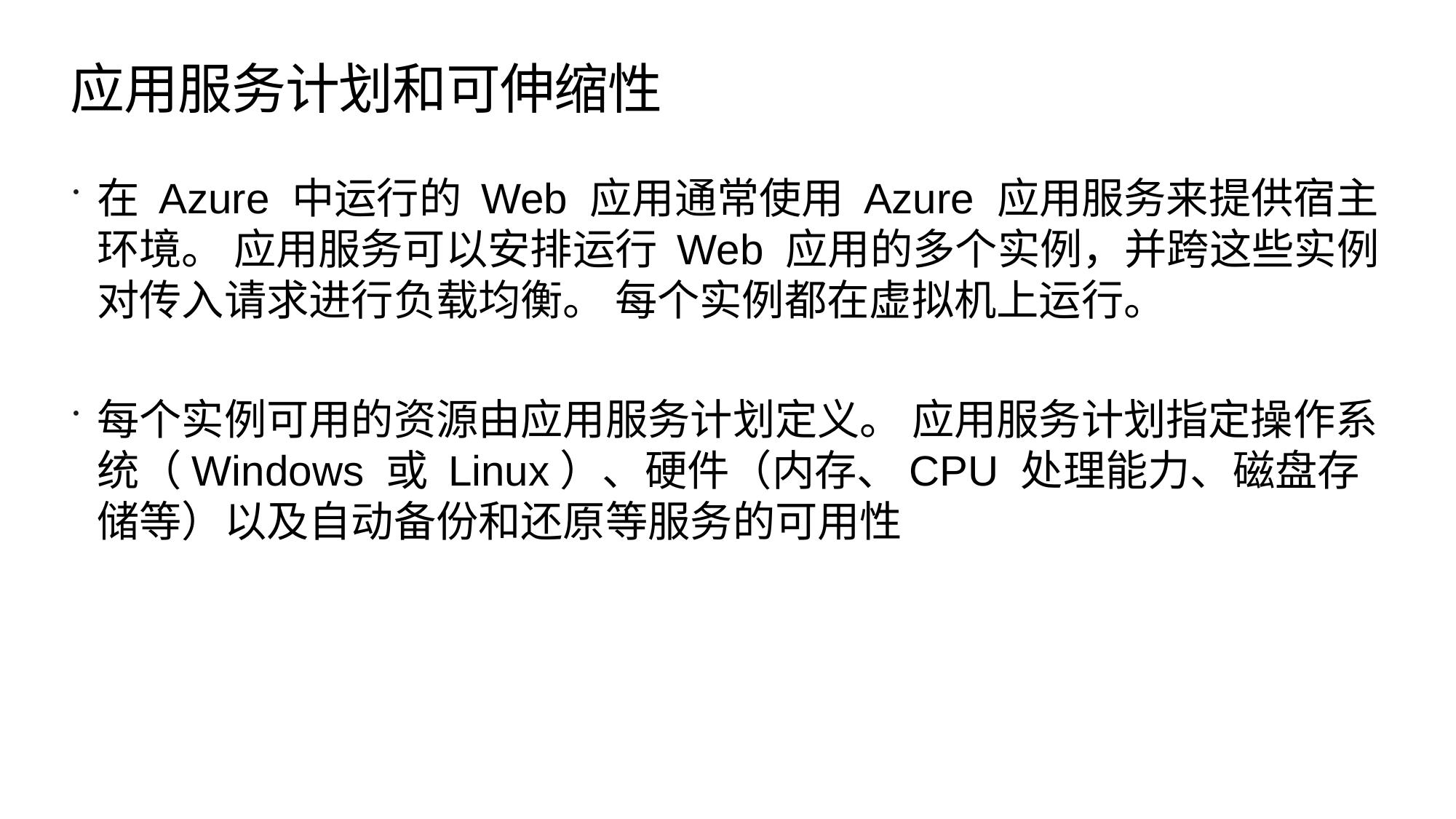

# 应用服务计划和可伸缩性
在 Azure 中运行的 Web 应用通常使用 Azure 应用服务来提供宿主环境。 应用服务可以安排运行 Web 应用的多个实例，并跨这些实例对传入请求进行负载均衡。 每个实例都在虚拟机上运行。

每个实例可用的资源由应用服务计划定义。 应用服务计划指定操作系统（Windows 或 Linux）、硬件（内存、CPU 处理能力、磁盘存储等）以及自动备份和还原等服务的可用性